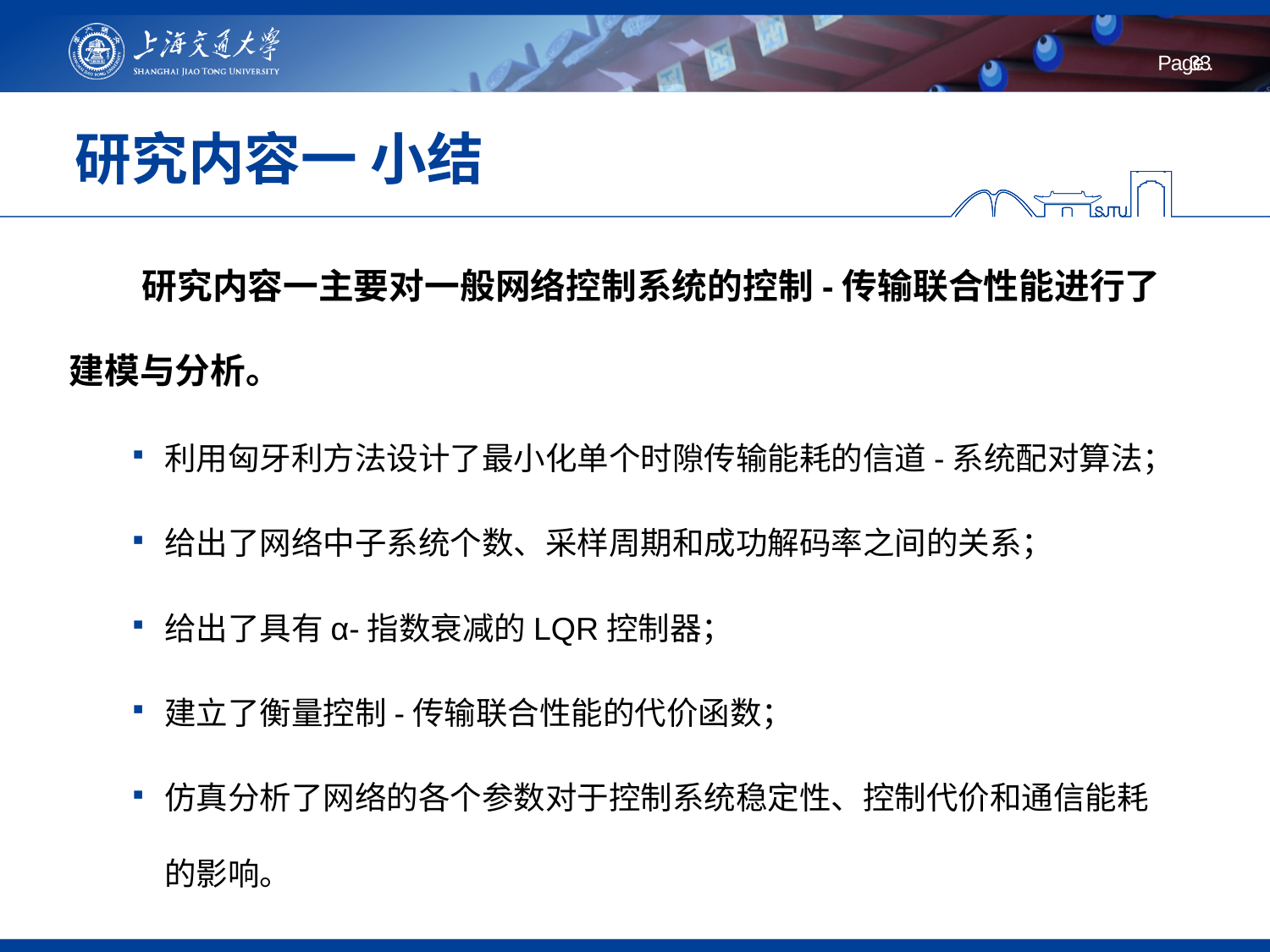

# 研究内容一 小结
        研究内容一主要对一般网络控制系统的控制-传输联合性能进行了建模与分析。
利用匈牙利方法设计了最小化单个时隙传输能耗的信道-系统配对算法；
给出了网络中子系统个数、采样周期和成功解码率之间的关系；
给出了具有α-指数衰减的LQR控制器；
建立了衡量控制-传输联合性能的代价函数；
仿真分析了网络的各个参数对于控制系统稳定性、控制代价和通信能耗的影响。